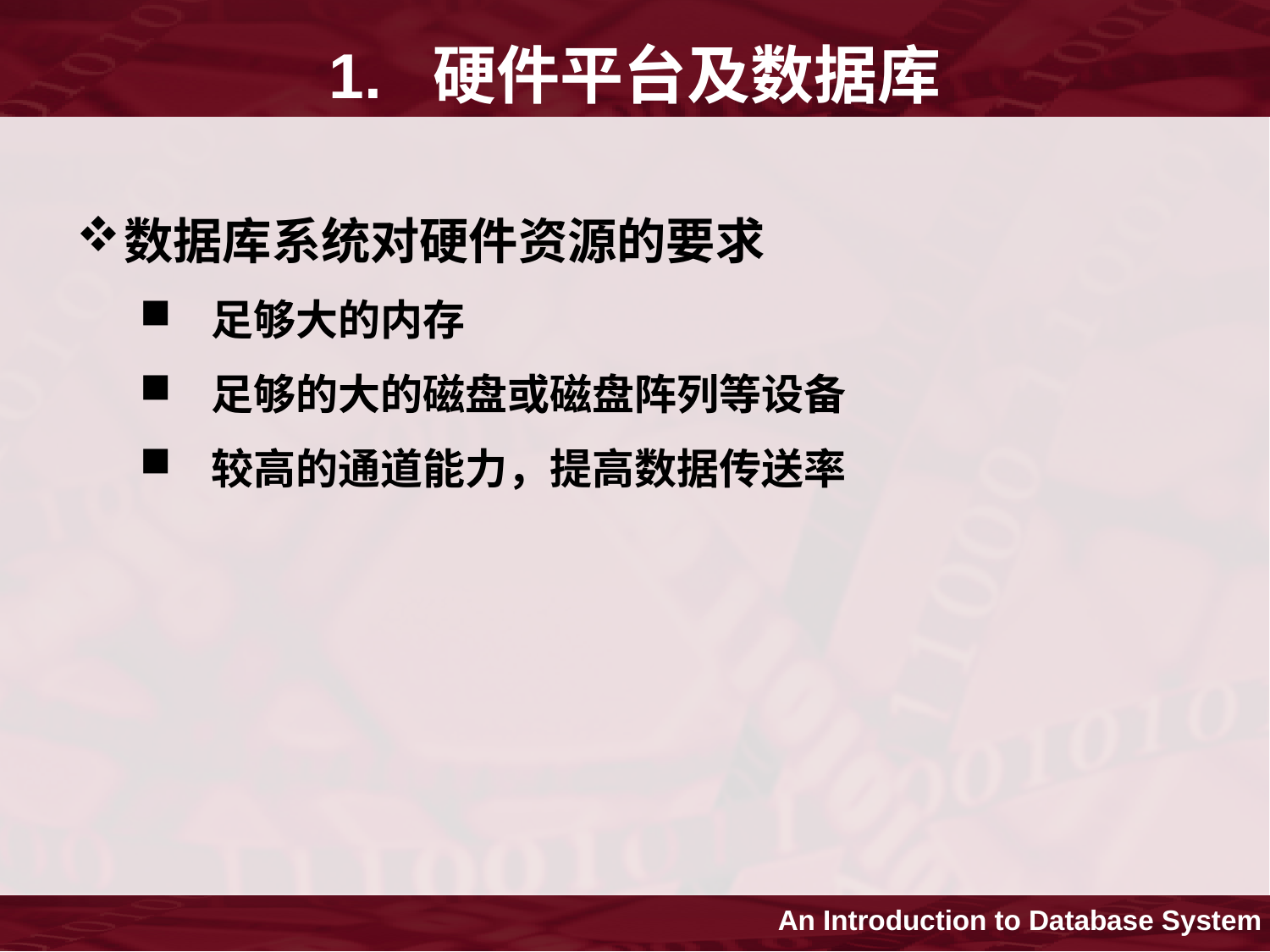

# 1.  硬件平台及数据库
数据库系统对硬件资源的要求
足够大的内存
足够的大的磁盘或磁盘阵列等设备
较高的通道能力，提高数据传送率